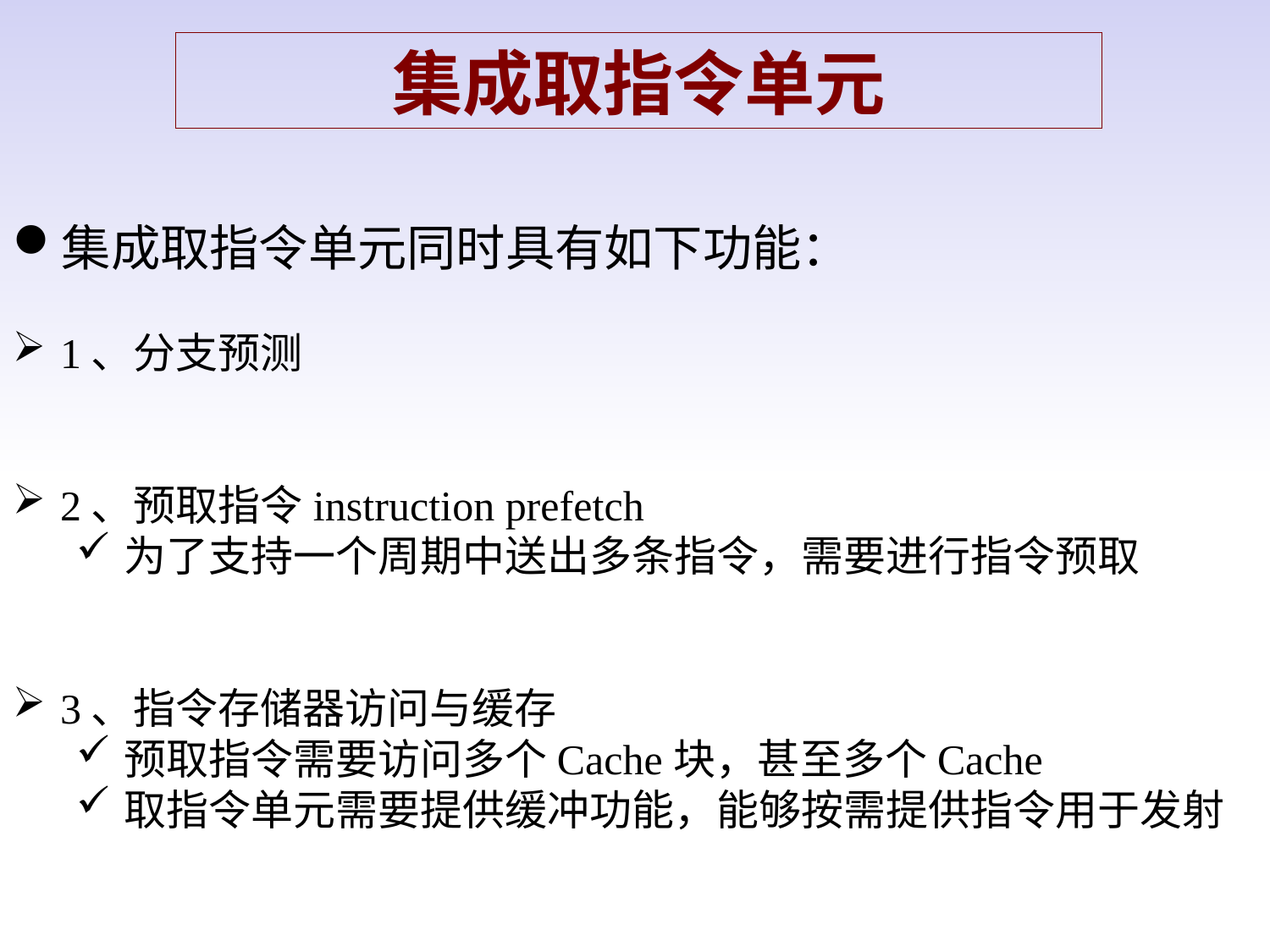

集成取指令单元
集成取指令单元同时具有如下功能：

1、分支预测

2、预取指令instruction prefetch
为了支持一个周期中送出多条指令，需要进行指令预取

3、指令存储器访问与缓存
预取指令需要访问多个Cache块，甚至多个Cache
取指令单元需要提供缓冲功能，能够按需提供指令用于发射